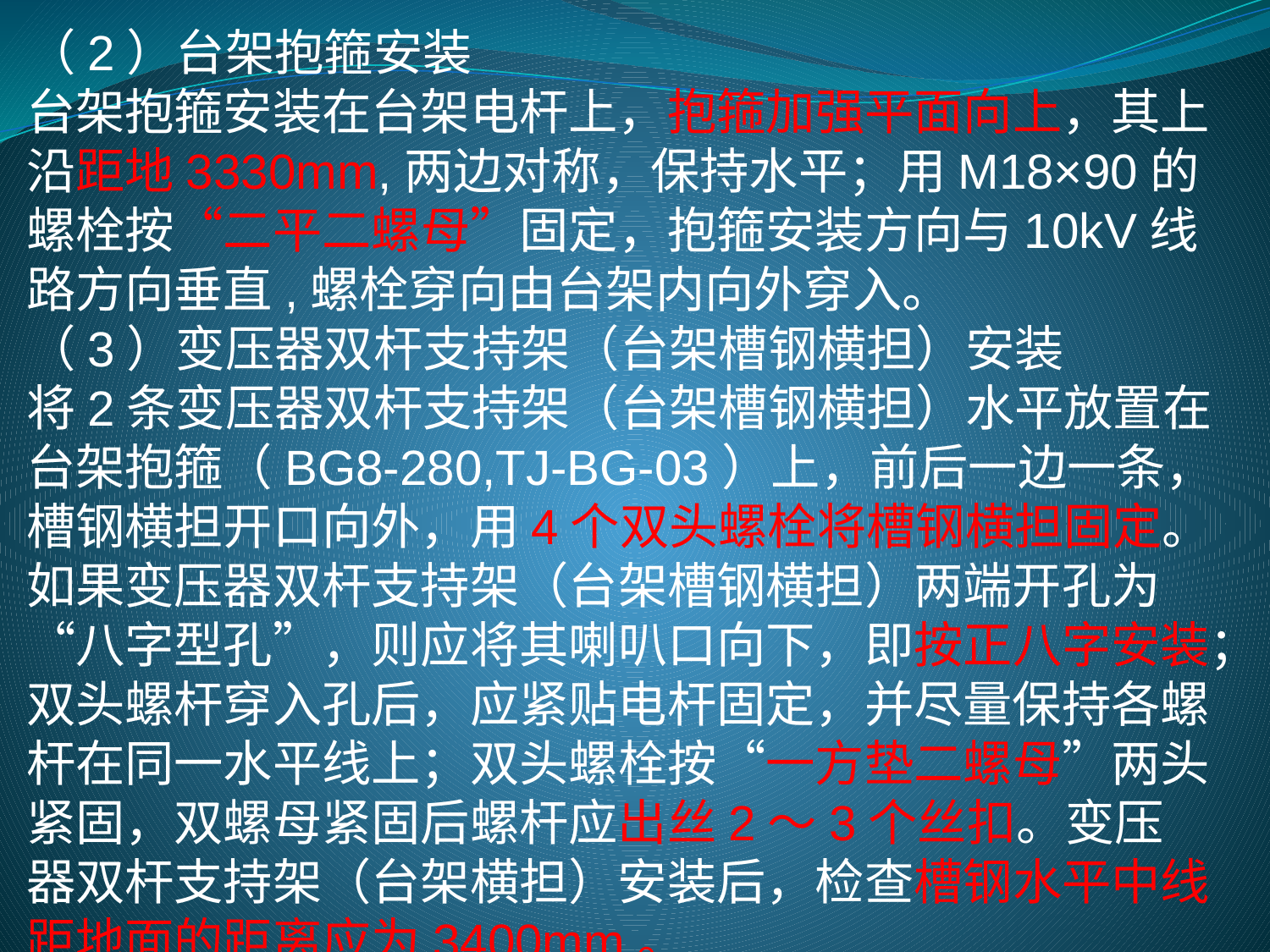

（2）台架抱箍安装
台架抱箍安装在台架电杆上，抱箍加强平面向上，其上沿距地3330mm,两边对称，保持水平；用M18×90的螺栓按“二平二螺母”固定，抱箍安装方向与10kV线路方向垂直,螺栓穿向由台架内向外穿入。
（3）变压器双杆支持架（台架槽钢横担）安装
将2条变压器双杆支持架（台架槽钢横担）水平放置在台架抱箍（BG8-280,TJ-BG-03）上，前后一边一条，槽钢横担开口向外，用4个双头螺栓将槽钢横担固定。如果变压器双杆支持架（台架槽钢横担）两端开孔为“八字型孔”，则应将其喇叭口向下，即按正八字安装；双头螺杆穿入孔后，应紧贴电杆固定，并尽量保持各螺杆在同一水平线上；双头螺栓按“一方垫二螺母”两头紧固，双螺母紧固后螺杆应出丝2～3个丝扣。变压器双杆支持架（台架横担）安装后，检查槽钢水平中线距地面的距离应为3400mm。